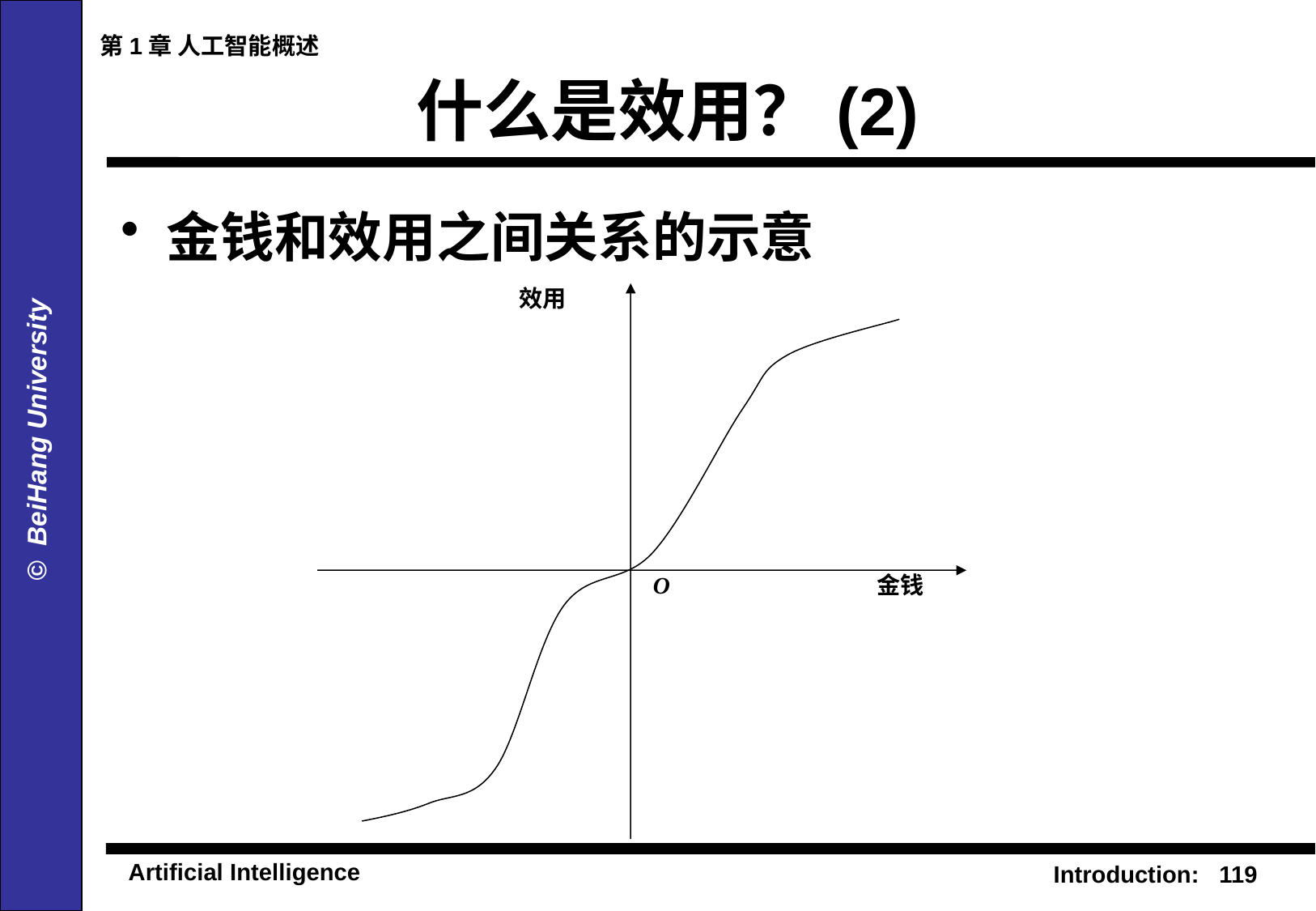

第1章 人工智能概述
# 什么是效用？(2)
金钱和效用之间关系的示意

效用

O
金钱